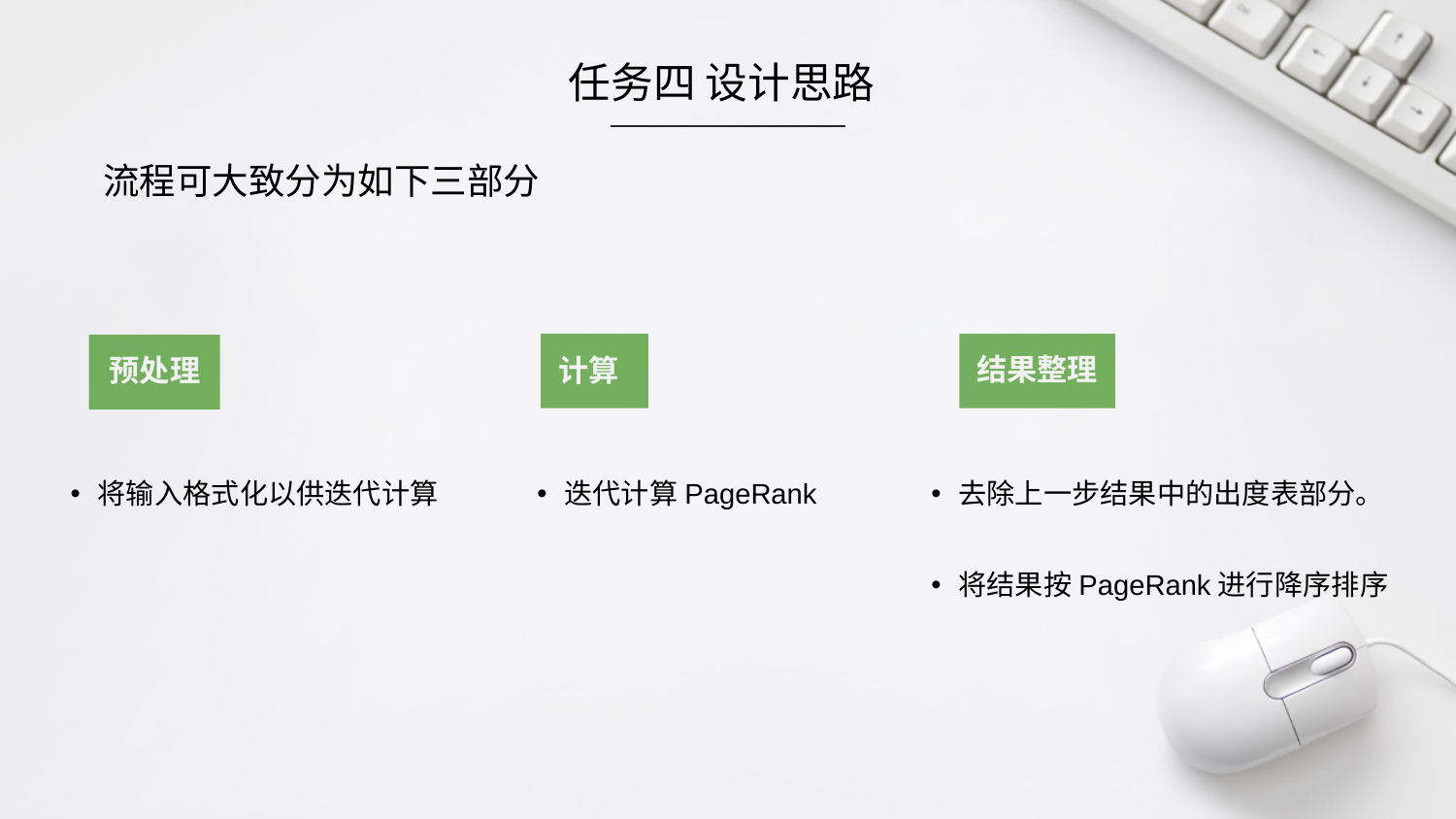

任务四 设计思路
流程可大致分为如下三部分

预处理
结果整理
计算
将输入格式化以供迭代计算
迭代计算PageRank
去除上一步结果中的出度表部分。

将结果按PageRank进行降序排序
Reducer